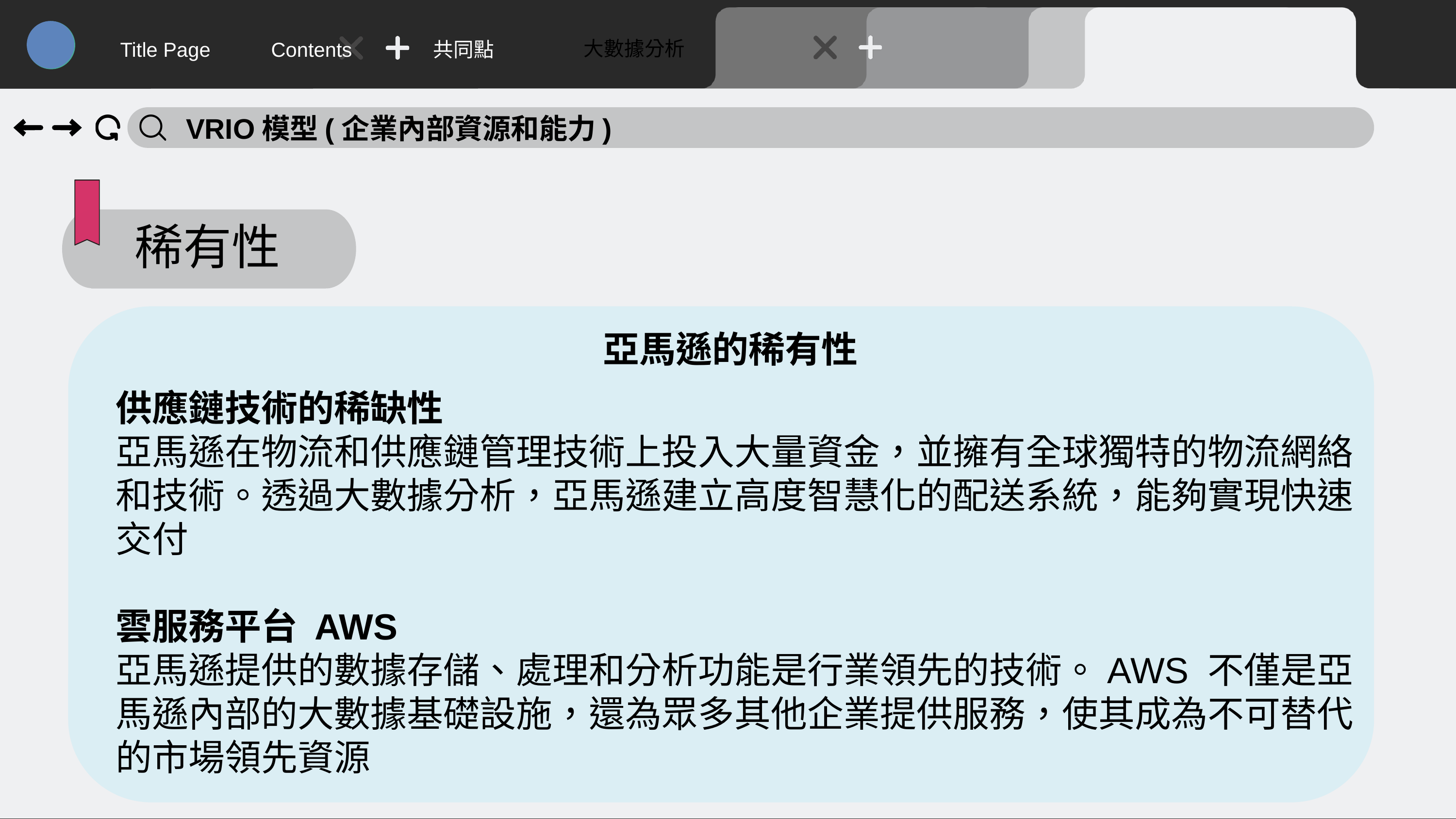

大數據分析
Title Page
Contents
共同點

VRIO模型(企業內部資源和能力)

稀有性

亞馬遜的稀有性
供應鏈技術的稀缺性
亞馬遜在物流和供應鏈管理技術上投入大量資金，並擁有全球獨特的物流網絡和技術。透過大數據分析，亞馬遜建立高度智慧化的配送系統，能夠實現快速交付

雲服務平台 AWS
亞馬遜提供的數據存儲、處理和分析功能是行業領先的技術。AWS 不僅是亞馬遜內部的大數據基礎設施，還為眾多其他企業提供服務，使其成為不可替代的市場領先資源
33